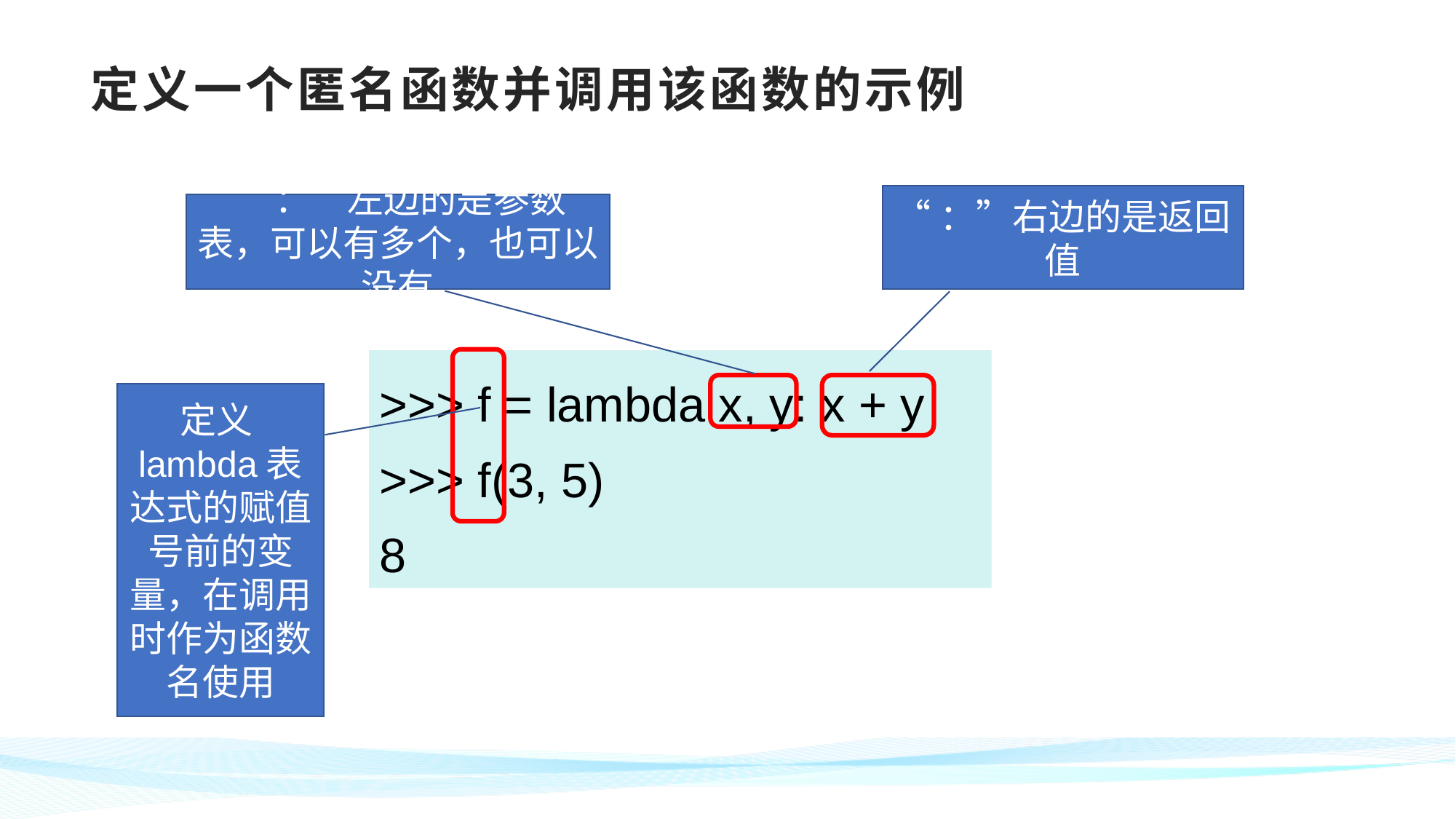

# 定义一个匿名函数并调用该函数的示例
“：”右边的是返回值
“：”左边的是参数表，可以有多个，也可以没有

>>> f = lambda x, y: x + y
>>> f(3, 5)
8

定义lambda表达式的赋值号前的变量，在调用时作为函数名使用